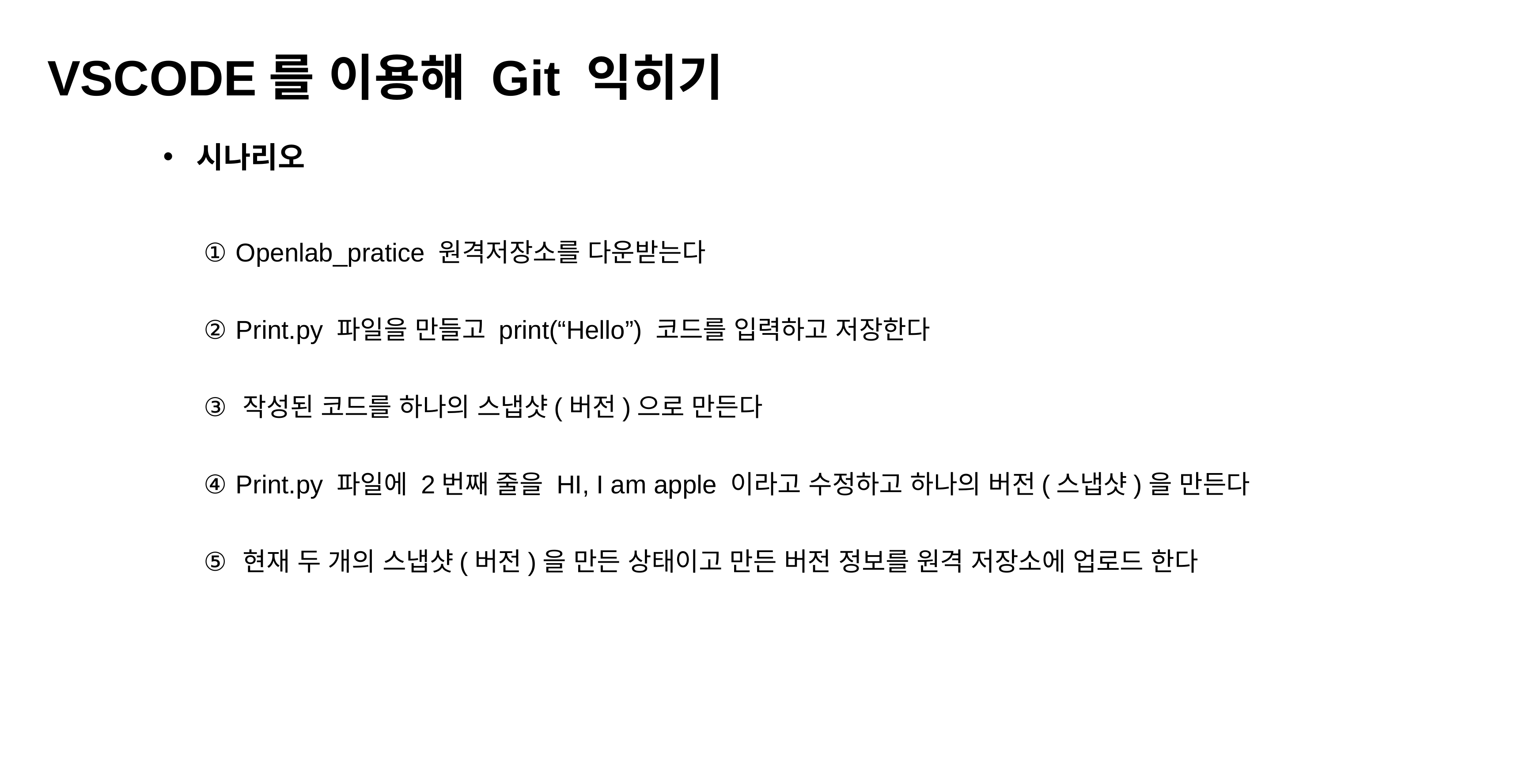

VSCODE를 이용해 Git 익히기
시나리오
 Openlab_pratice 원격저장소를 다운받는다
 Print.py 파일을 만들고 print(“Hello”) 코드를 입력하고 저장한다
 작성된 코드를 하나의 스냅샷(버전)으로 만든다
 Print.py 파일에 2번째 줄을 HI, I am apple 이라고 수정하고 하나의 버전(스냅샷)을 만든다
 현재 두 개의 스냅샷(버전)을 만든 상태이고 만든 버전 정보를 원격 저장소에 업로드 한다